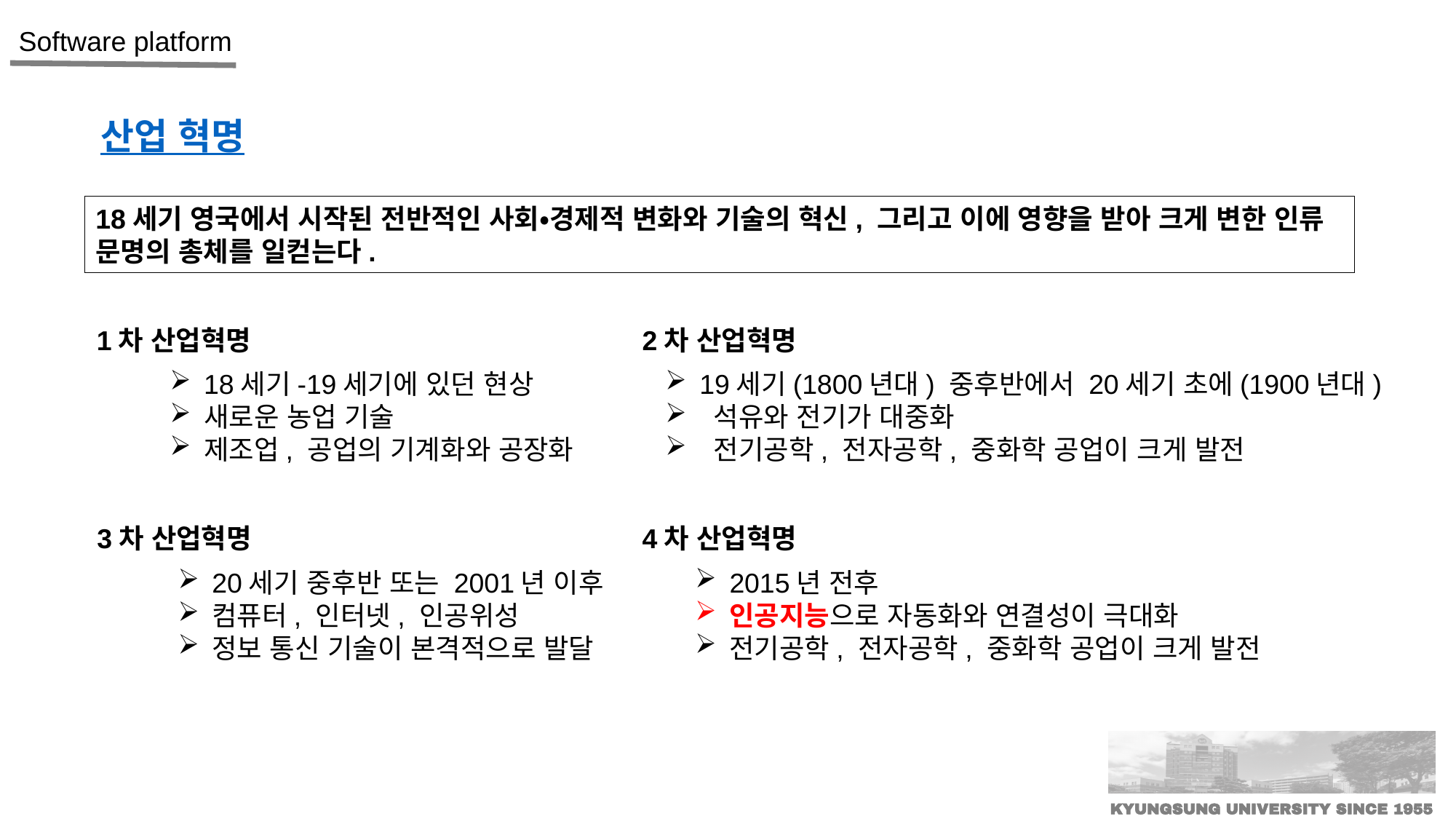

산업 혁명
18세기 영국에서 시작된 전반적인 사회・경제적 변화와 기술의 혁신, 그리고 이에 영향을 받아 크게 변한 인류 문명의 총체를 일컫는다.
1차 산업혁명
2차 산업혁명
18세기-19세기에 있던 현상
새로운 농업 기술
제조업, 공업의 기계화와 공장화
19세기(1800년대) 중후반에서 20세기 초에(1900년대)
 석유와 전기가 대중화
 전기공학, 전자공학, 중화학 공업이 크게 발전
4차 산업혁명
3차 산업혁명
2015년 전후
인공지능으로 자동화와 연결성이 극대화
전기공학, 전자공학, 중화학 공업이 크게 발전
20세기 중후반 또는 2001년 이후
컴퓨터, 인터넷, 인공위성
정보 통신 기술이 본격적으로 발달